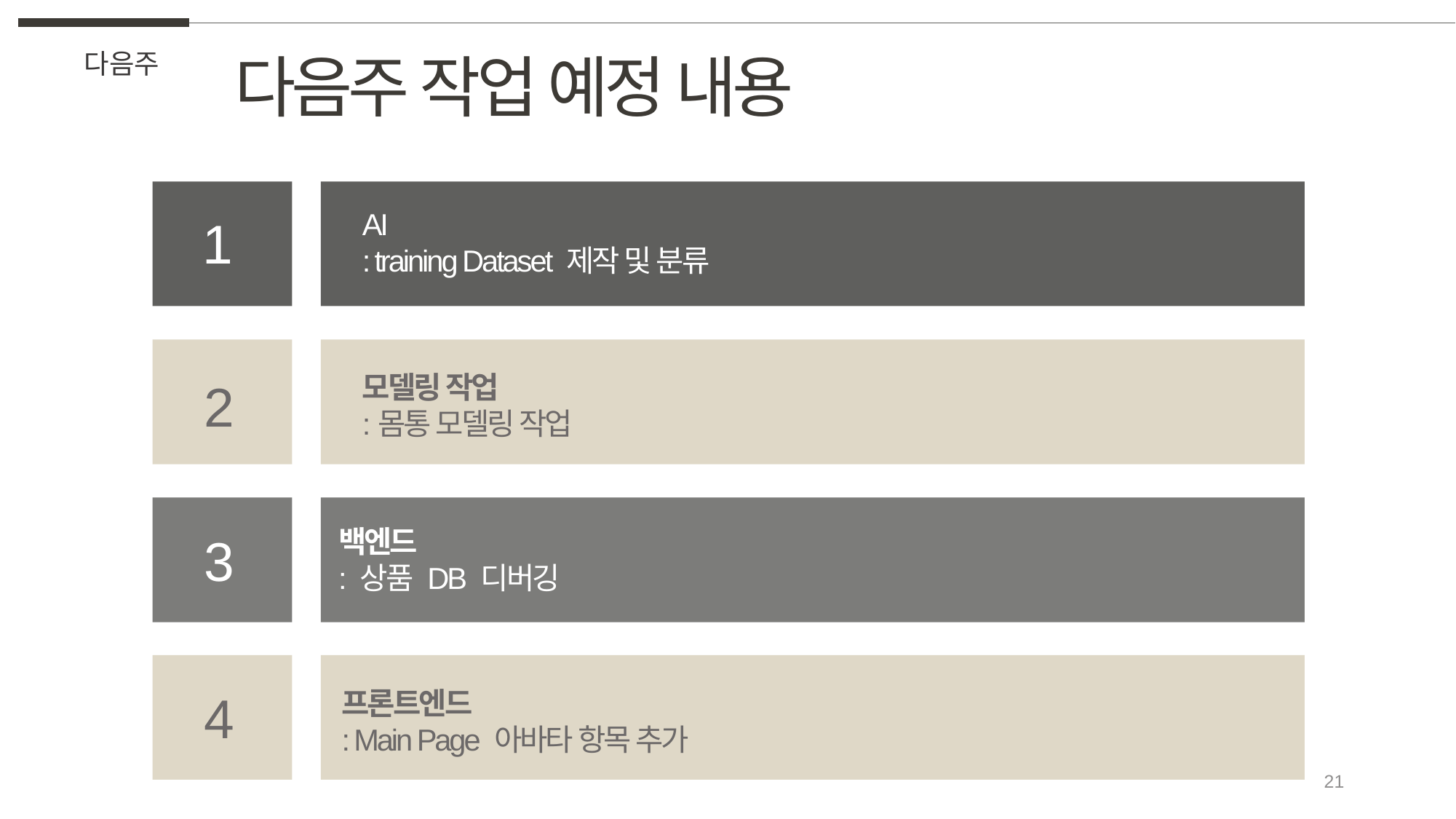

다음주 작업 예정 내용
다음주

AI
: training Dataset 제작 및 분류
1

모델링 작업
:몸통 모델링 작업
2

백엔드
: 상품 DB 디버깅
3

4
프론트엔드
: Main Page 아바타 항목 추가
21